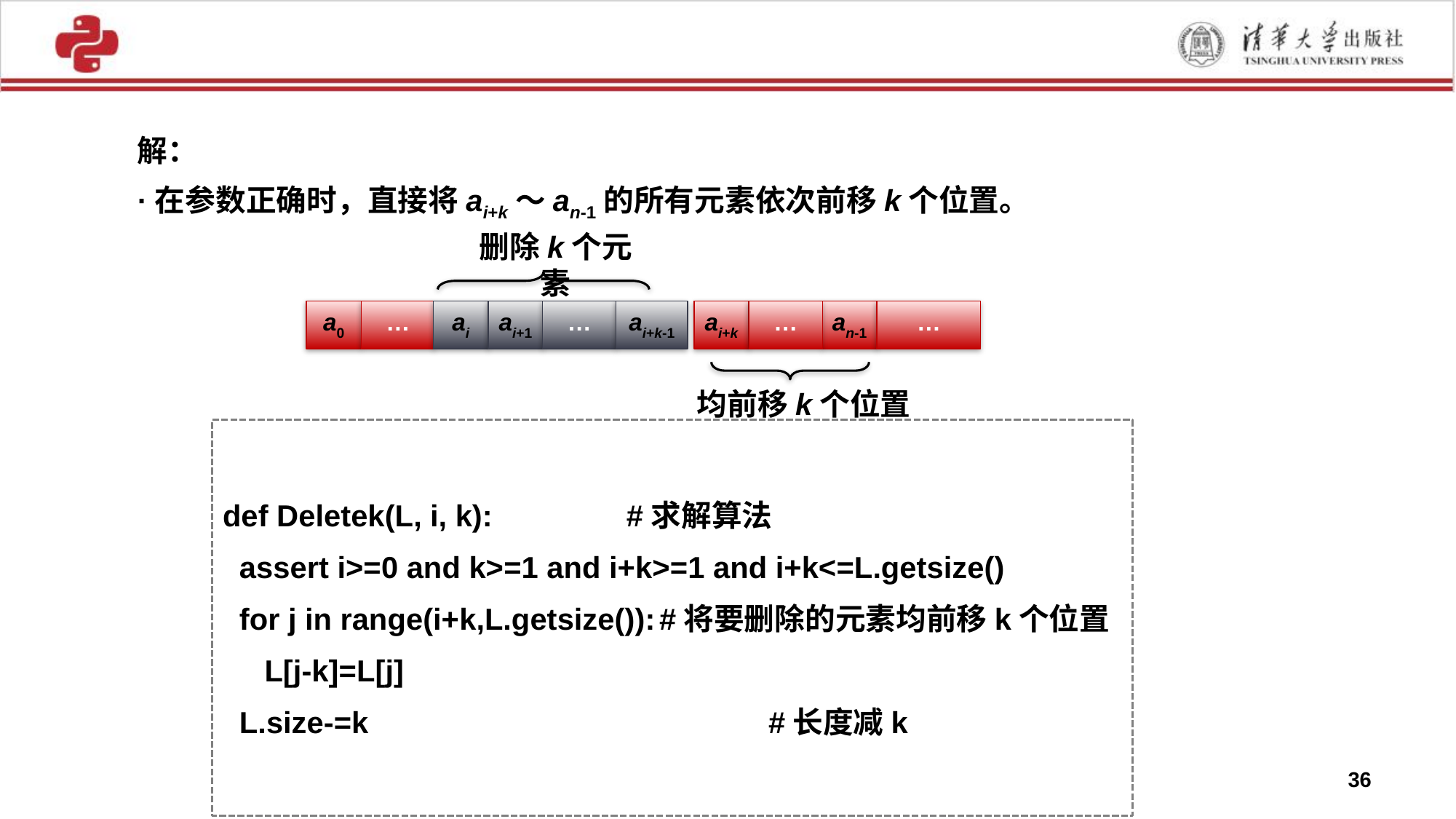

解：
·在参数正确时，直接将ai+k～an-1的所有元素依次前移k个位置。

删除k个元素

a0
…
ai
ai+1
…
ai+k-1
ai+k
…
an-1
…
均前移k个位置
def Deletek(L, i, k):                #求解算法
  assert i>=0 and k>=1 and i+k>=1 and i+k<=L.getsize()
  for j in range(i+k,L.getsize()):	#将要删除的元素均前移k个位置
     L[j-k]=L[j]
  L.size-=k				#长度减k
36